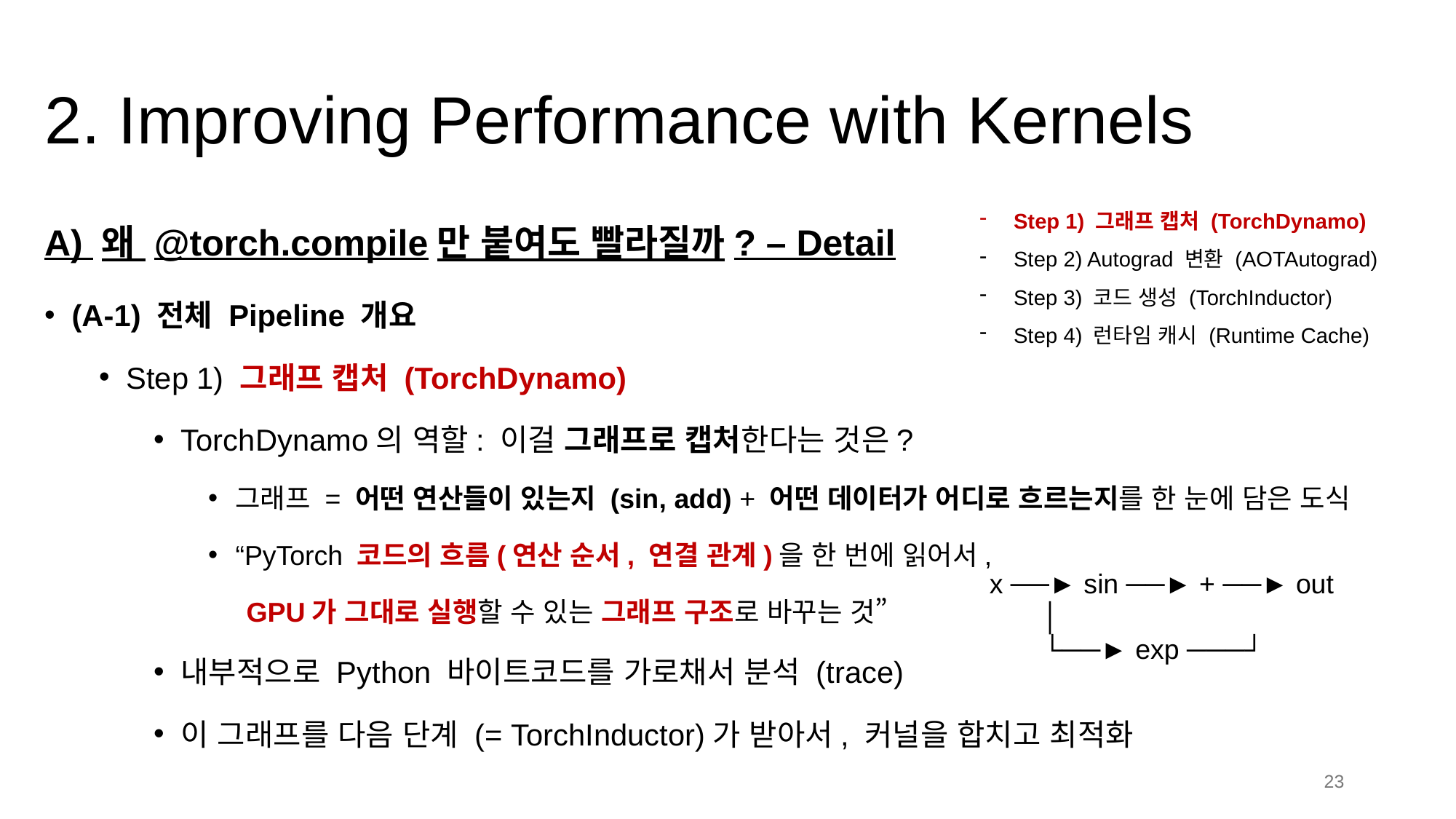

# 2. Improving Performance with Kernels
Step 1) 그래프 캡처 (TorchDynamo)
Step 2) Autograd 변환 (AOTAutograd)
Step 3) 코드 생성 (TorchInductor)
Step 4) 런타임 캐시 (Runtime Cache)
A) 왜 @torch.compile만 붙여도 빨라질까? – Detail
(A-1) 전체 Pipeline 개요
Step 1) 그래프 캡처 (TorchDynamo)
TorchDynamo의 역할: 이걸 그래프로 캡처한다는 것은?
그래프 = 어떤 연산들이 있는지 (sin, add) + 어떤 데이터가 어디로 흐르는지를 한 눈에 담은 도식
“PyTorch 코드의 흐름(연산 순서, 연결 관계)을 한 번에 읽어서,
     GPU가 그대로 실행할 수 있는 그래프 구조로 바꾸는 것”
내부적으로 Python 바이트코드를 가로채서 분석 (trace)
이 그래프를 다음 단계 (= TorchInductor)가 받아서, 커널을 합치고 최적화

x ──► sin ──► + ──► out
       │
       └──► exp ───┘
23